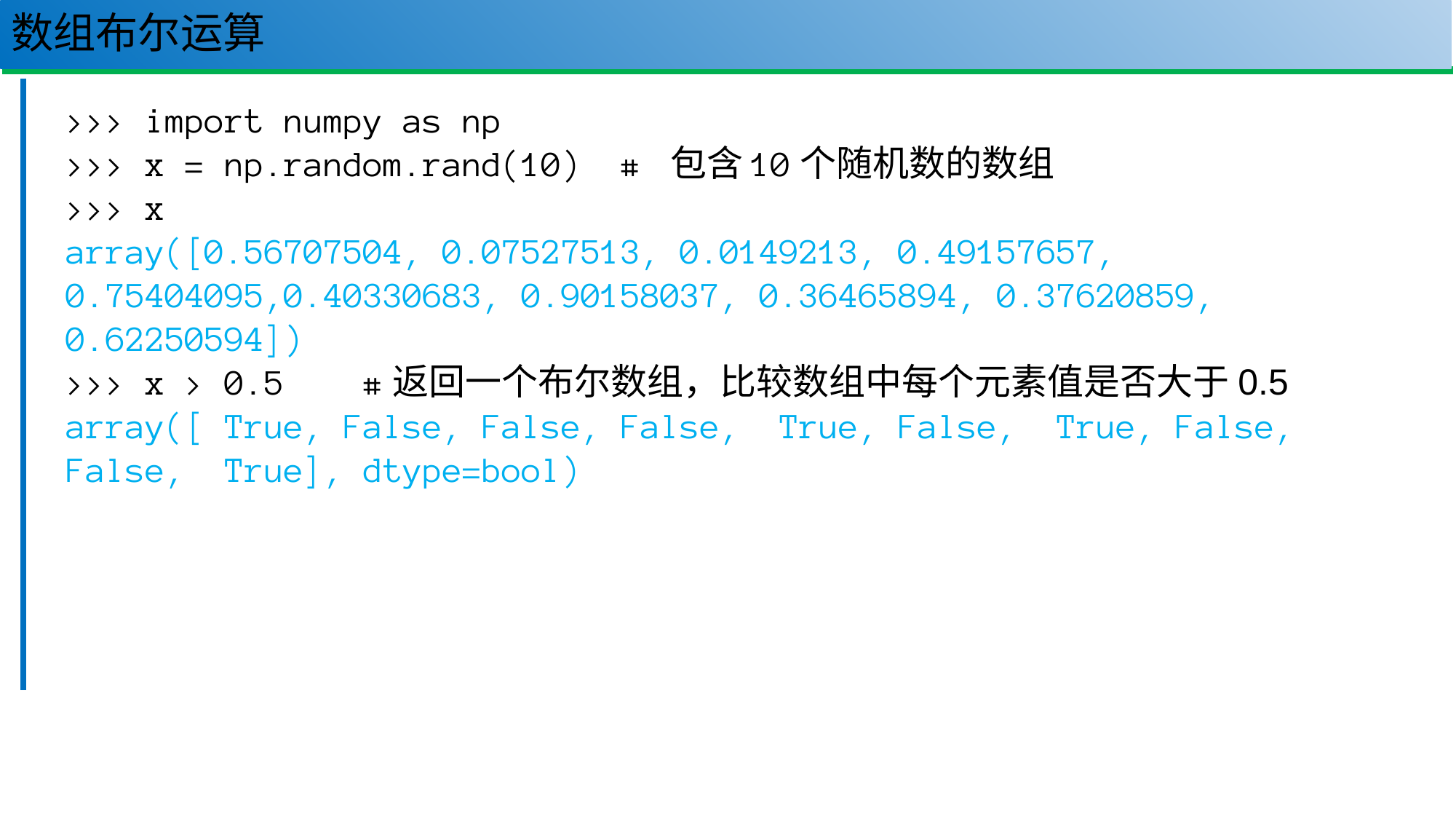

# 数组布尔运算
106
>>> import numpy as np
>>> x = np.random.rand(10)  # 包含10个随机数的数组
>>> x
array([0.56707504, 0.07527513, 0.0149213, 0.49157657, 0.75404095,0.40330683, 0.90158037, 0.36465894, 0.37620859, 0.62250594])
>>> x > 0.5    #返回一个布尔数组，比较数组中每个元素值是否大于0.5
array([ True, False, False, False,  True, False,  True, False, False,  True], dtype=bool)